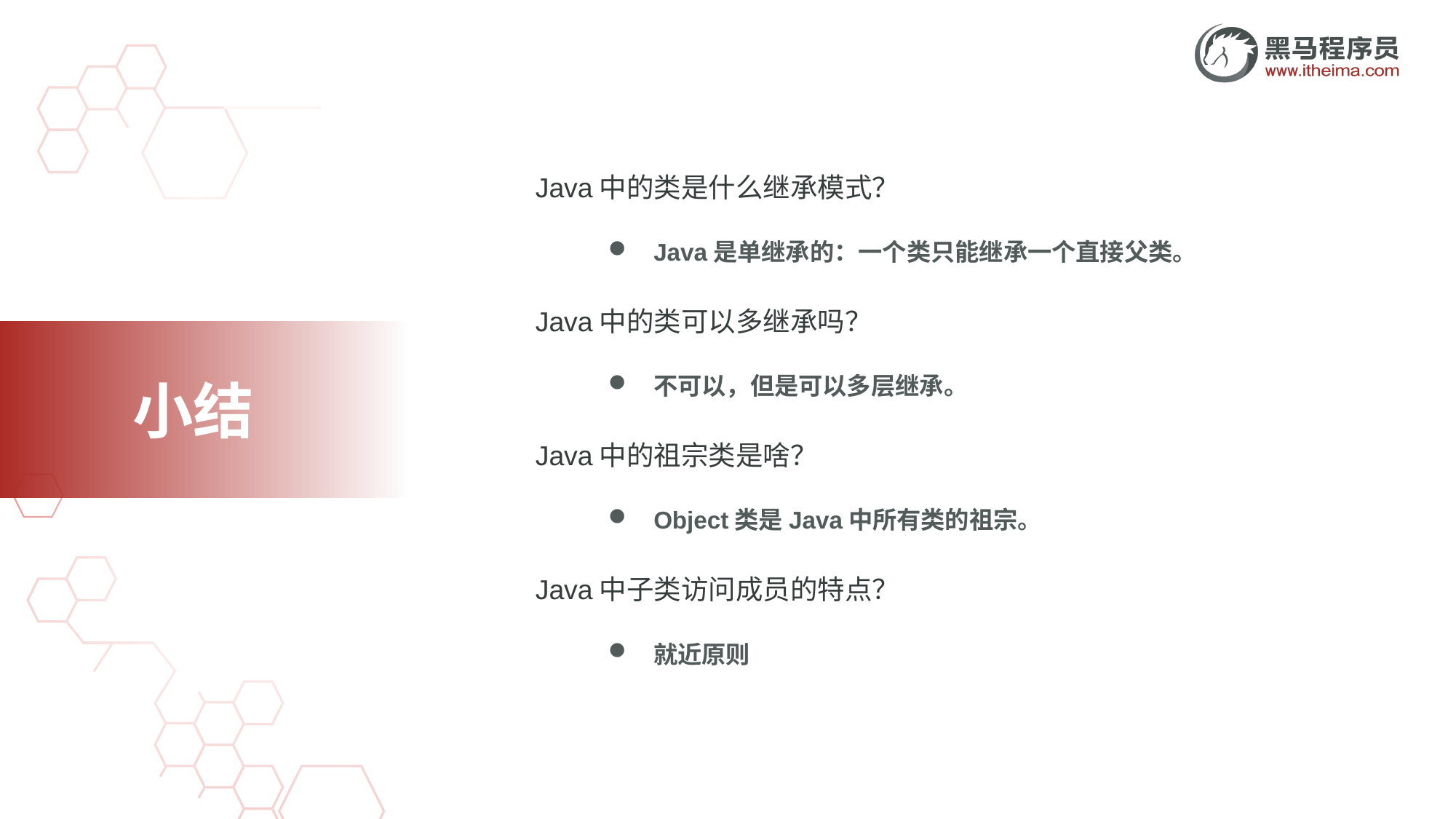

Java中的类是什么继承模式？
Java是单继承的：一个类只能继承一个直接父类。
Java中的类可以多继承吗？
不可以，但是可以多层继承。
Java中的祖宗类是啥？
Object类是Java中所有类的祖宗。
Java中子类访问成员的特点？
就近原则